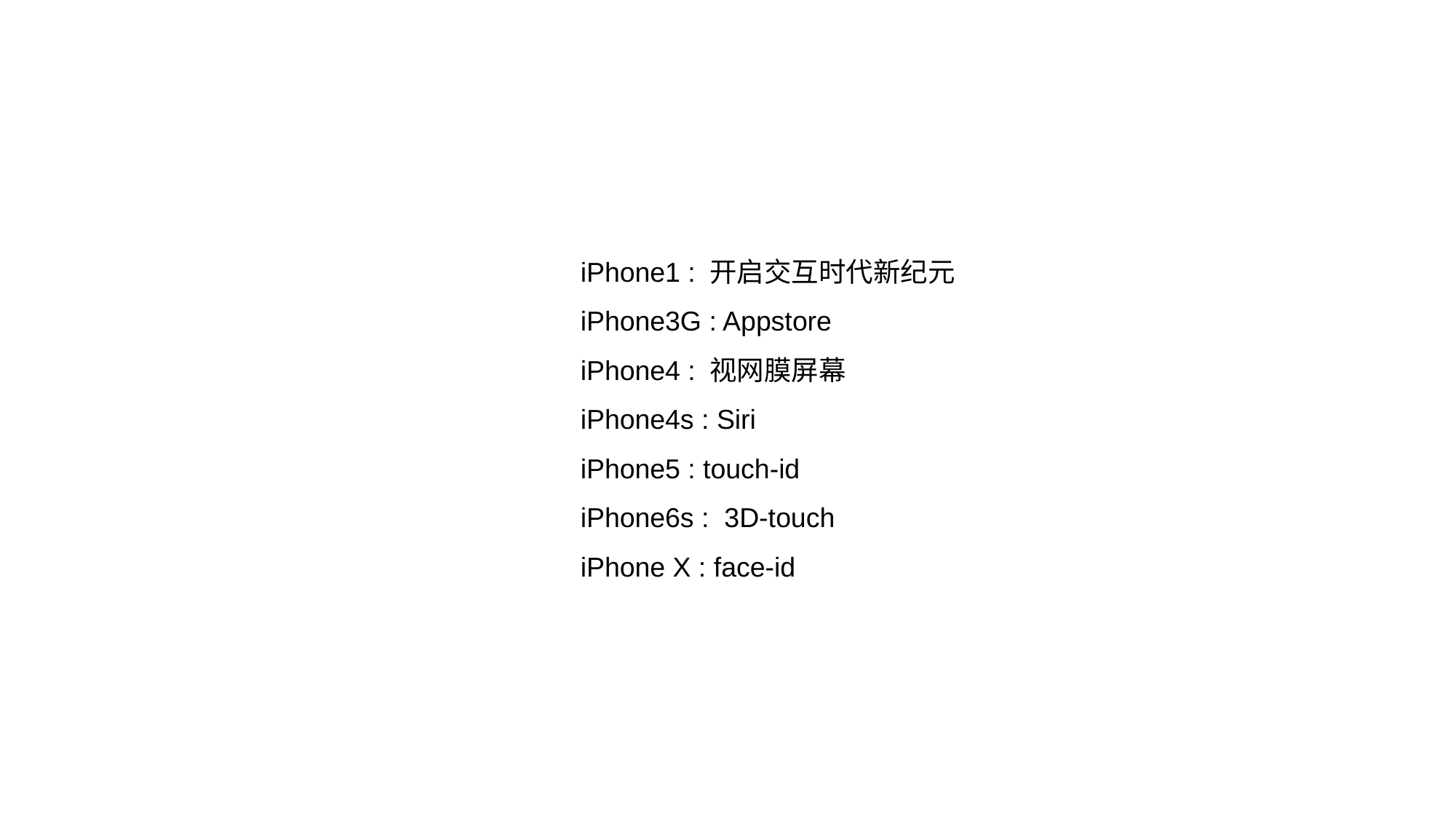

iPhone1 : 开启交互时代新纪元
iPhone3G : Appstore
iPhone4 : 视网膜屏幕
iPhone4s : Siri
iPhone5 : touch-id
iPhone6s :  3D-touch
iPhone X : face-id